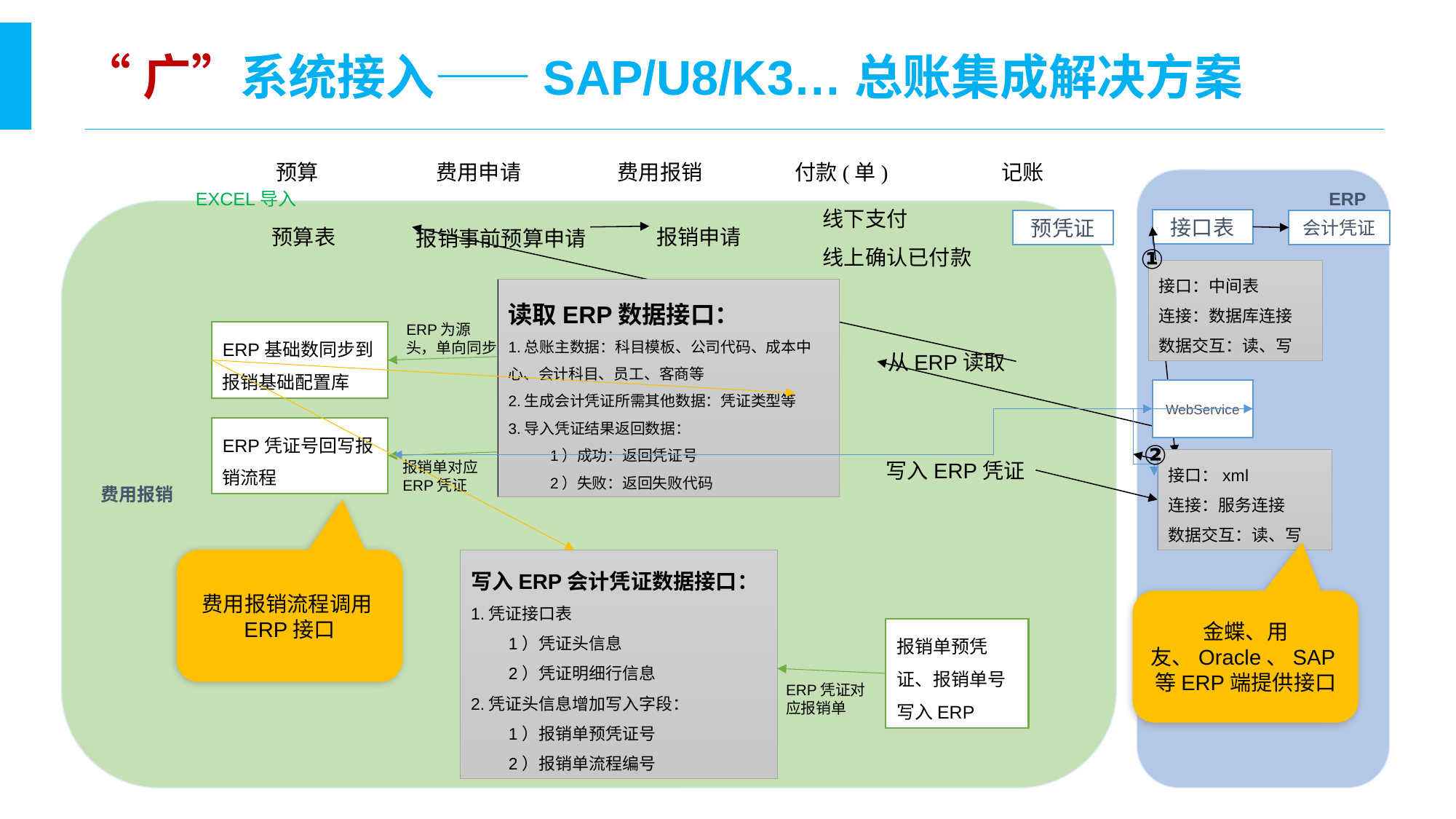

“广”系统接入——SAP/U8/K3…总账集成解决方案
预算
费用申请
费用报销
付款(单)
记账
ERP
EXCEL导入
线下支付
线上确认已付款
费用报销
预算表
报销申请
报销事前预算申请
接口表
会计凭证
预凭证
①
接口：中间表
连接：数据库连接
数据交互：读、写
读取ERP数据接口：
1.总账主数据：科目模板、公司代码、成本中心、会计科目、员工、客商等
2.生成会计凭证所需其他数据：凭证类型等
3.导入凭证结果返回数据：
          1）成功：返回凭证号
          2）失败：返回失败代码
ERP为源头，单向同步
ERP基础数同步到报销基础配置库
从ERP读取
WebService
ERP凭证号回写报销流程
②
接口：xml
连接：服务连接
数据交互：读、写
写入ERP凭证
报销单对应ERP凭证
费用报销流程调用ERP接口
写入ERP会计凭证数据接口：
1.凭证接口表
        1）凭证头信息
        2）凭证明细行信息
2.凭证头信息增加写入字段：
        1）报销单预凭证号
        2）报销单流程编号
金蝶、用友、Oracle、SAP等ERP端提供接口
报销单预凭证、报销单号写入ERP
ERP凭证对应报销单